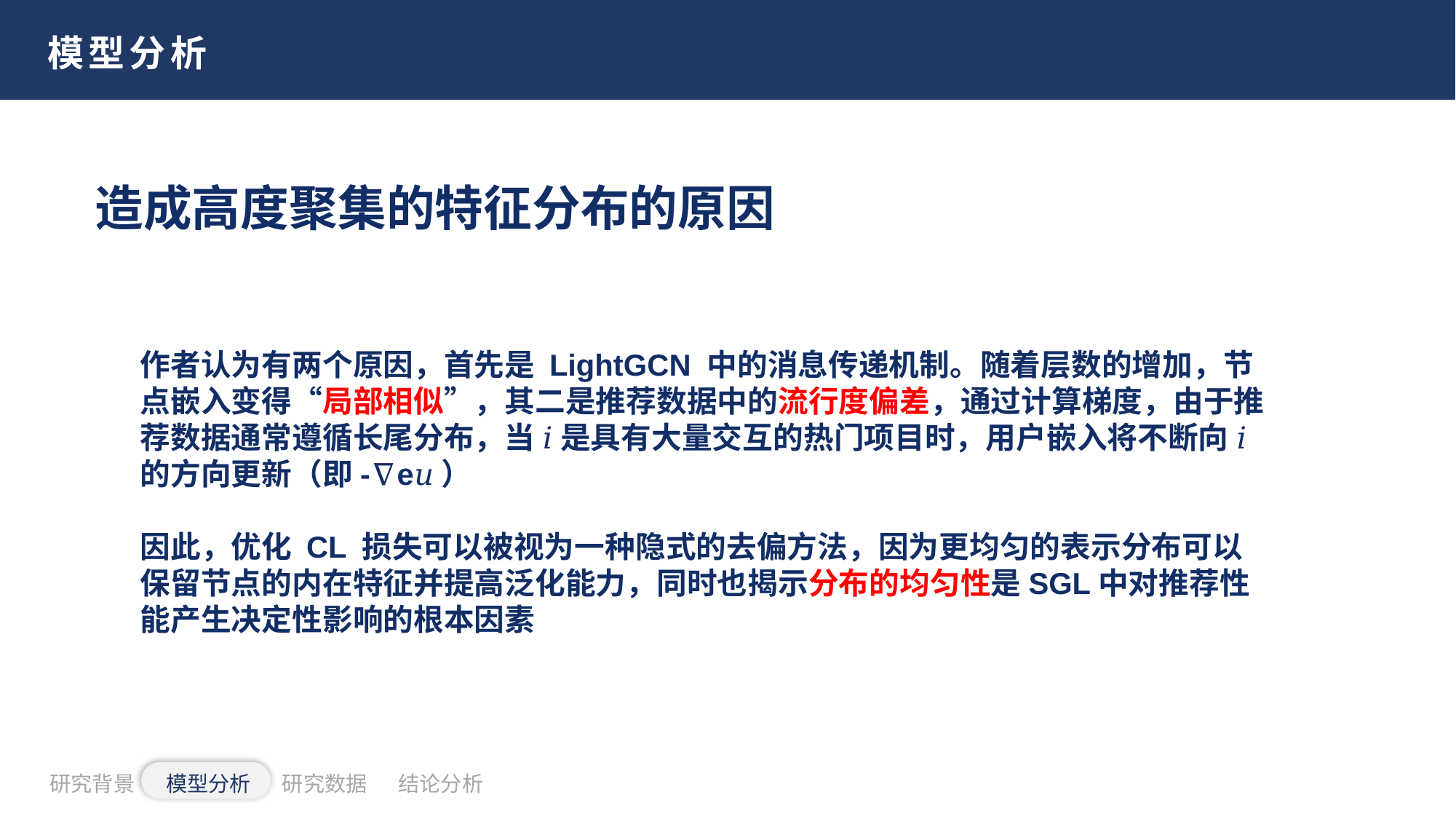

模型分析
造成高度聚集的特征分布的原因
作者认为有两个原因，首先是 LightGCN 中的消息传递机制。随着层数的增加，节点嵌入变得“局部相似”，其二是推荐数据中的流行度偏差，通过计算梯度，由于推荐数据通常遵循长尾分布，当 𝑖 是具有大量交互的热门项目时，用户嵌入将不断向 𝑖 的方向更新（即-∇e𝑢）

因此，优化 CL 损失可以被视为一种隐式的去偏方法，因为更均匀的表示分布可以保留节点的内在特征并提高泛化能力，同时也揭示分布的均匀性是SGL中对推荐性能产生决定性影响的根本因素
研究背景
模型分析
研究数据
结论分析